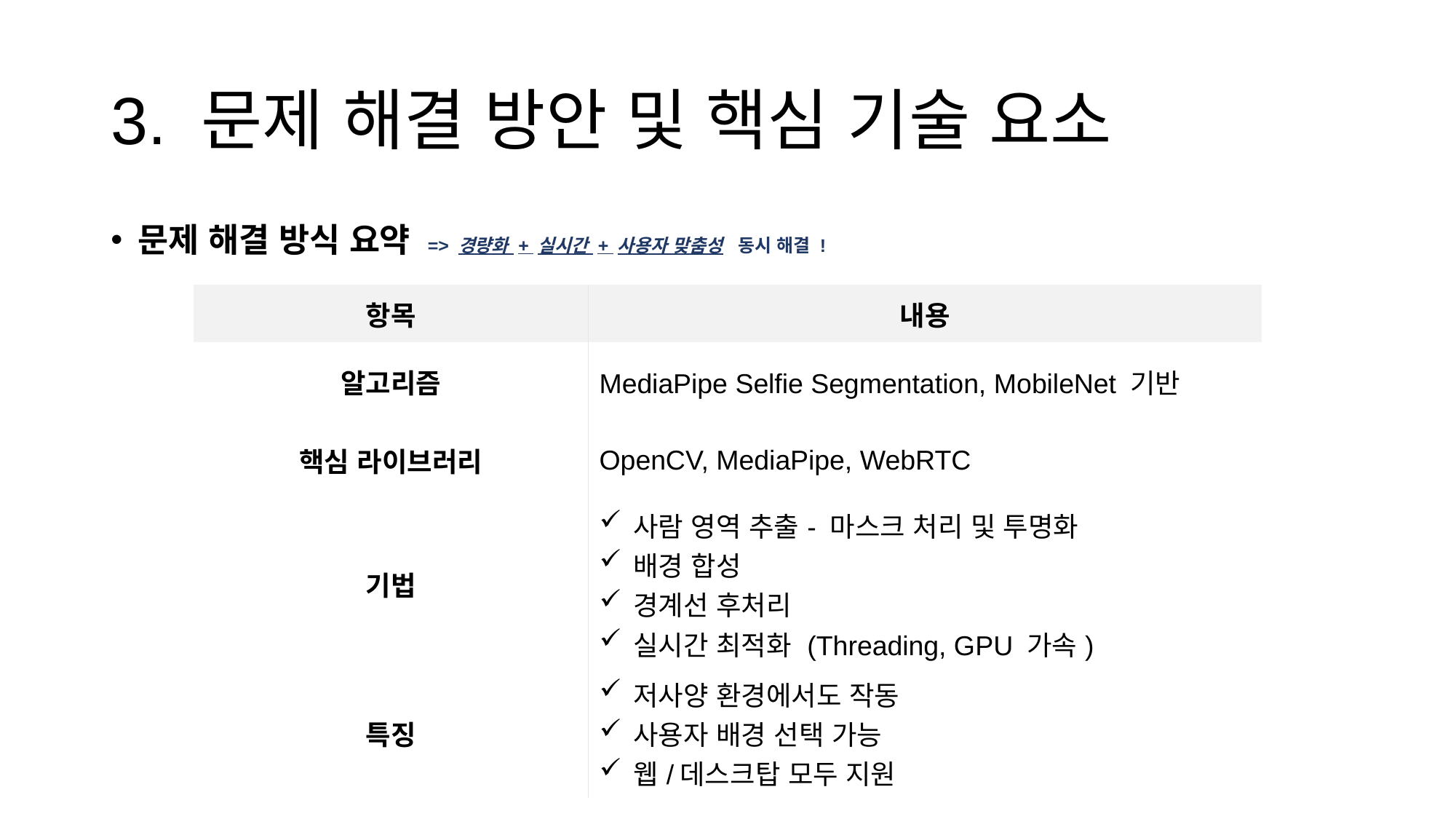

# 3. 문제 해결 방안 및 핵심 기술 요소
문제 해결 방식 요약 => 경량화 + 실시간 + 사용자 맞춤성   동시 해결 !
| 항목 | 내용 |
| --- | --- |
| 알고리즘 | MediaPipe Selfie Segmentation, MobileNet 기반 |
| 핵심 라이브러리 | OpenCV, MediaPipe, WebRTC |
| 기법 | 사람 영역 추출- 마스크 처리 및 투명화 배경 합성 경계선 후처리 실시간 최적화 (Threading, GPU 가속) |
| 특징 | 저사양 환경에서도 작동 사용자 배경 선택 가능 웹/데스크탑 모두 지원 |